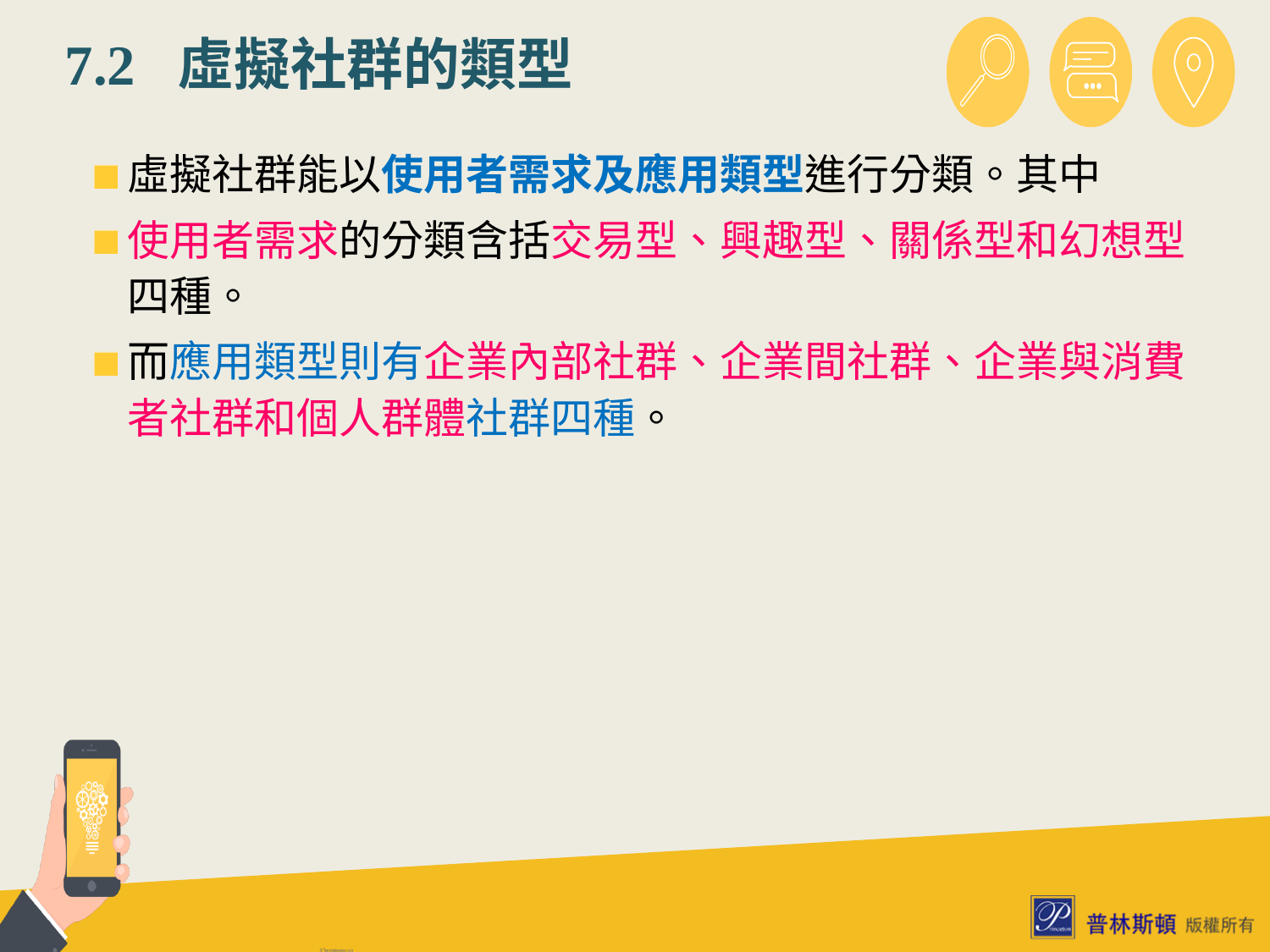

# 7.2  虛擬社群的類型
虛擬社群能以使用者需求及應用類型進行分類。其中
使用者需求的分類含括交易型、興趣型、關係型和幻想型四種。
而應用類型則有企業內部社群、企業間社群、企業與消費者社群和個人群體社群四種。